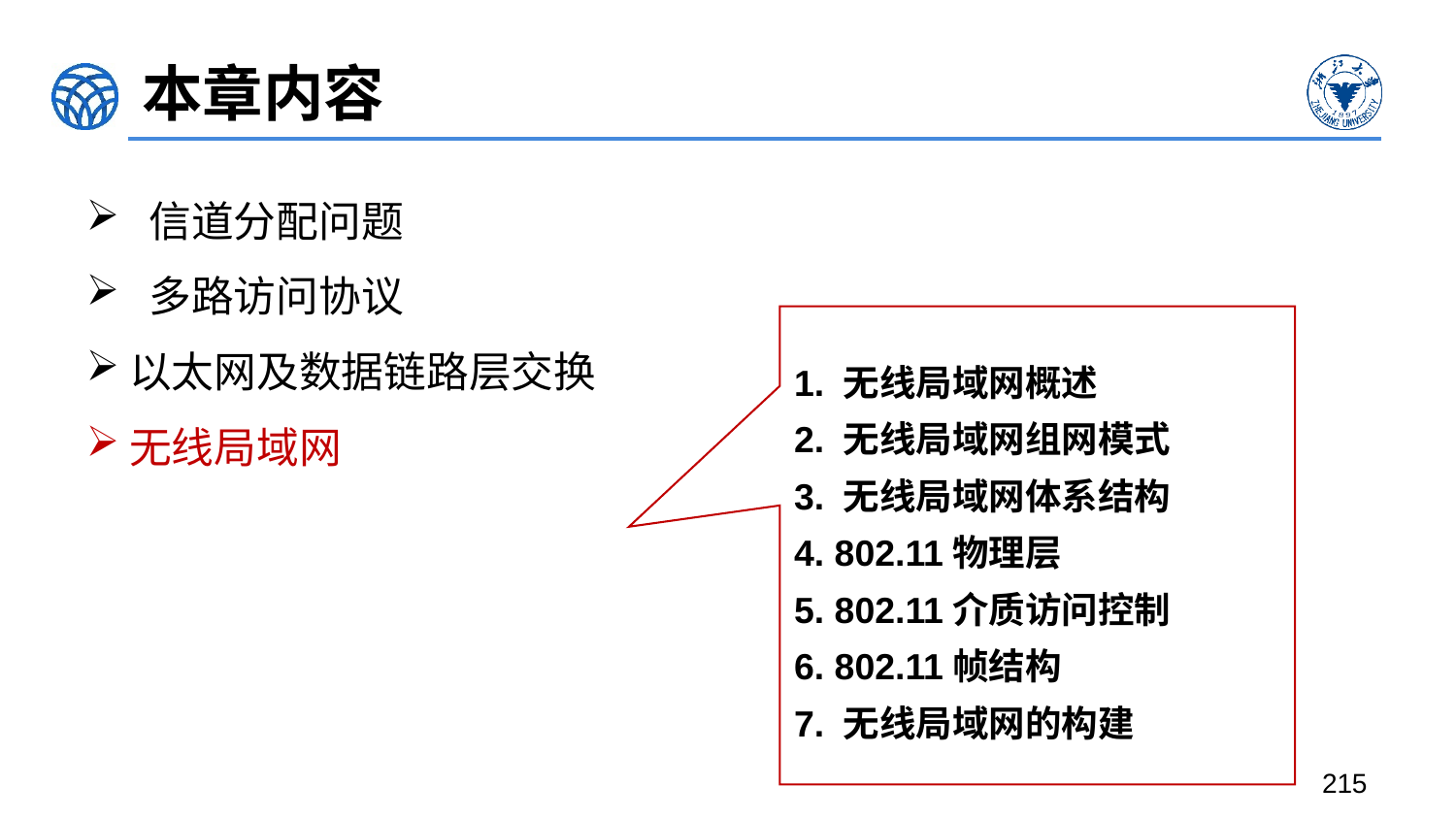

# 本章内容
 信道分配问题
 多路访问协议
以太网及数据链路层交换
无线局域网
1. 无线局域网概述
2. 无线局域网组网模式
3. 无线局域网体系结构
4. 802.11物理层
5. 802.11介质访问控制
6. 802.11帧结构
7. 无线局域网的构建与管理
215